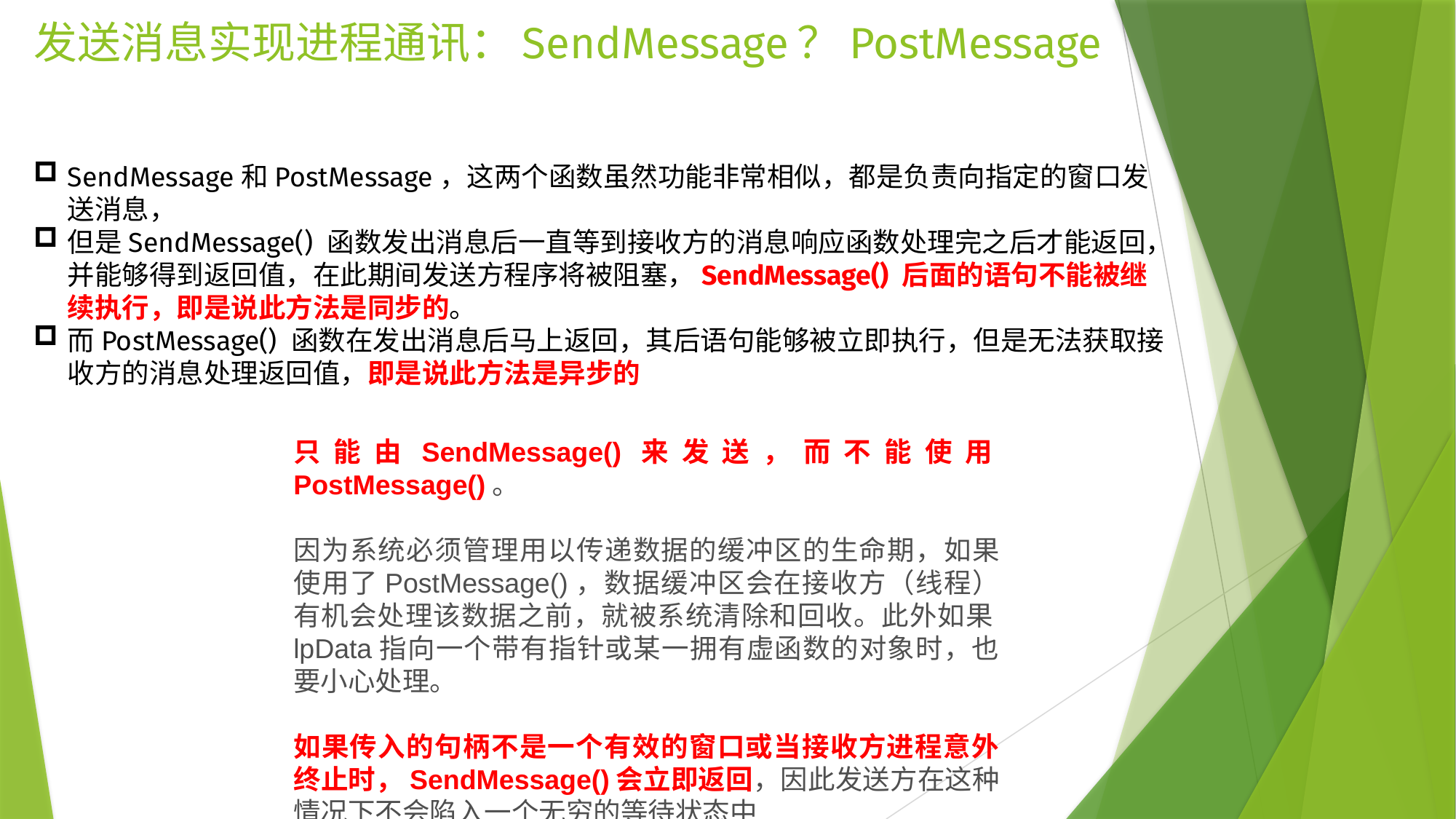

# 发送消息实现进程通讯：SendMessage？PostMessage
SendMessage和PostMessage，这两个函数虽然功能非常相似，都是负责向指定的窗口发送消息，
但是SendMessage() 函数发出消息后一直等到接收方的消息响应函数处理完之后才能返回，并能够得到返回值，在此期间发送方程序将被阻塞，SendMessage() 后面的语句不能被继续执行，即是说此方法是同步的。
而PostMessage() 函数在发出消息后马上返回，其后语句能够被立即执行，但是无法获取接收方的消息处理返回值，即是说此方法是异步的

只能由SendMessage()来发送，而不能使用PostMessage()。

因为系统必须管理用以传递数据的缓冲区的生命期，如果使用了PostMessage()，数据缓冲区会在接收方（线程）有机会处理该数据之前，就被系统清除和回收。此外如果lpData指向一个带有指针或某一拥有虚函数的对象时，也要小心处理。

如果传入的句柄不是一个有效的窗口或当接收方进程意外终止时，SendMessage()会立即返回，因此发送方在这种情况下不会陷入一个无穷的等待状态中